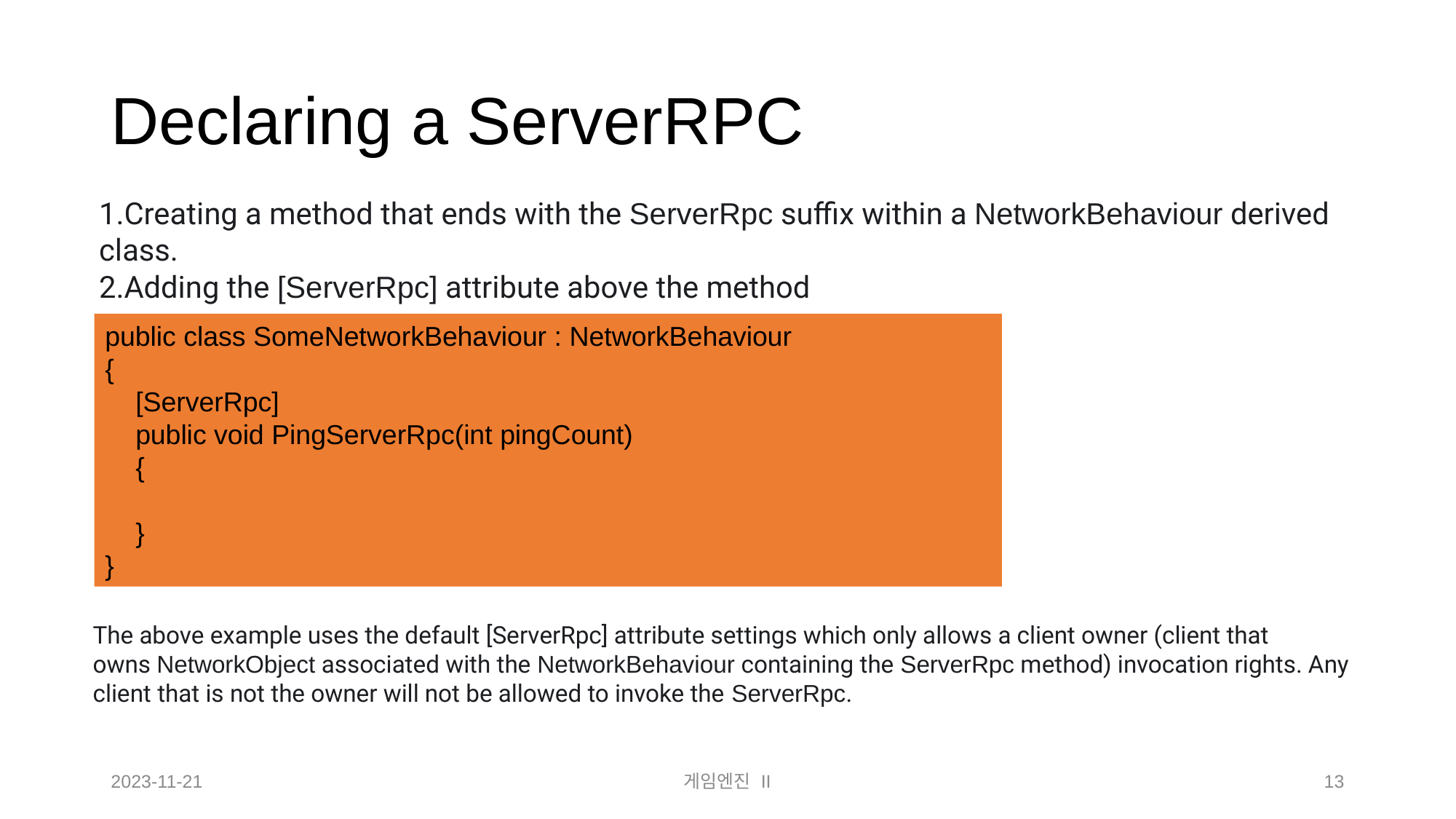

# Declaring a ServerRPC

Creating a method that ends with the ServerRpc suffix within a NetworkBehaviour derived class.
Adding the [ServerRpc] attribute above the method

public class SomeNetworkBehaviour : NetworkBehaviour
{
    [ServerRpc]
    public void PingServerRpc(int pingCount)
    {

    }
}
The above example uses the default [ServerRpc] attribute settings which only allows a client owner (client that owns NetworkObject associated with the NetworkBehaviour containing the ServerRpc method) invocation rights. Any client that is not the owner will not be allowed to invoke the ServerRpc.
2023-11-21
게임엔진 II
13